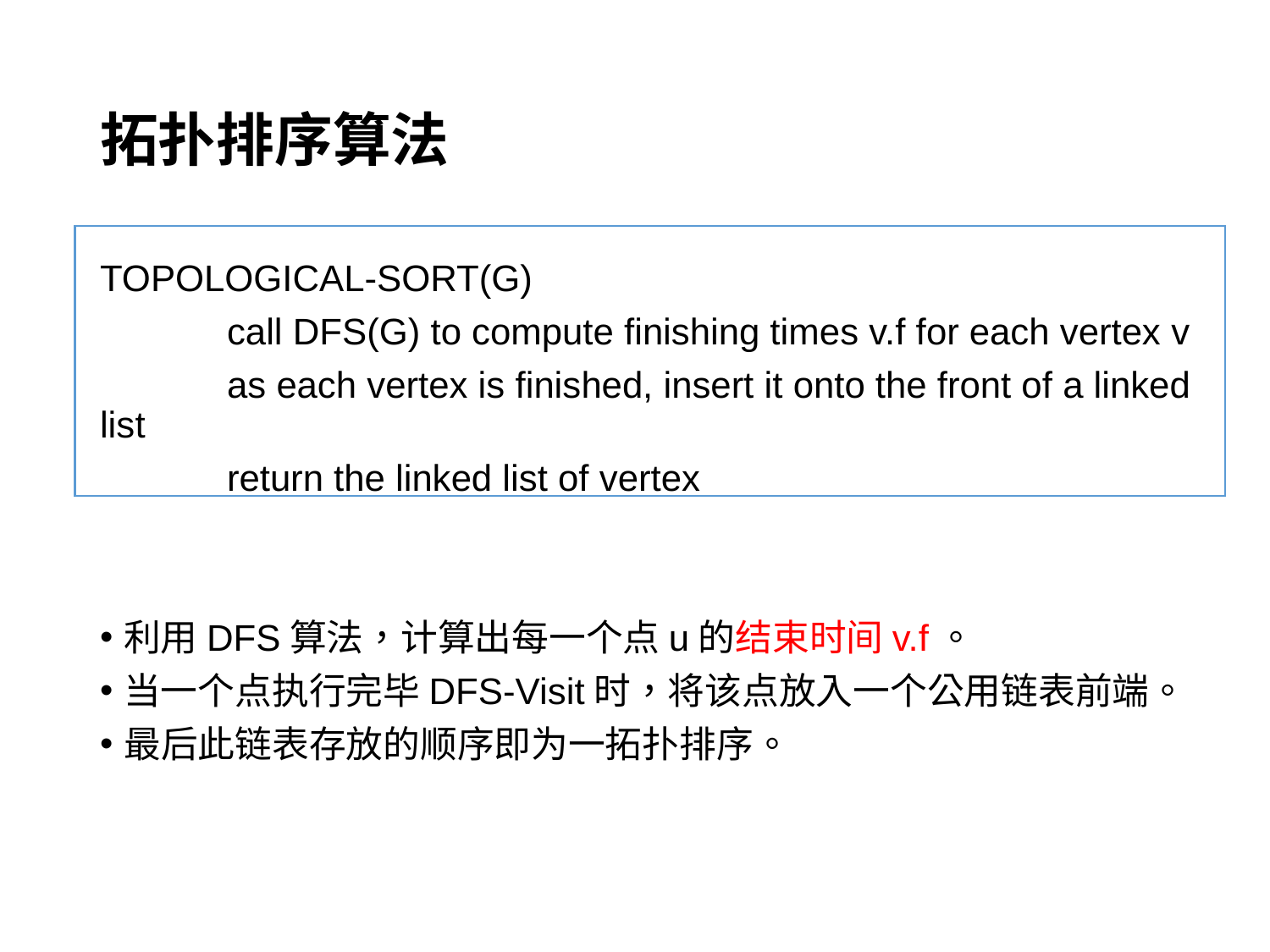

# 拓扑排序算法

TOPOLOGICAL-SORT(G)
	call DFS(G) to compute finishing times v.f for each vertex v
	as each vertex is finished, insert it onto the front of a linked list
	return the linked list of vertex

利用DFS算法，计算出每一个点u的结束时间v.f。
当一个点执行完毕DFS-Visit时，将该点放入一个公用链表前端。
最后此链表存放的顺序即为一拓扑排序。